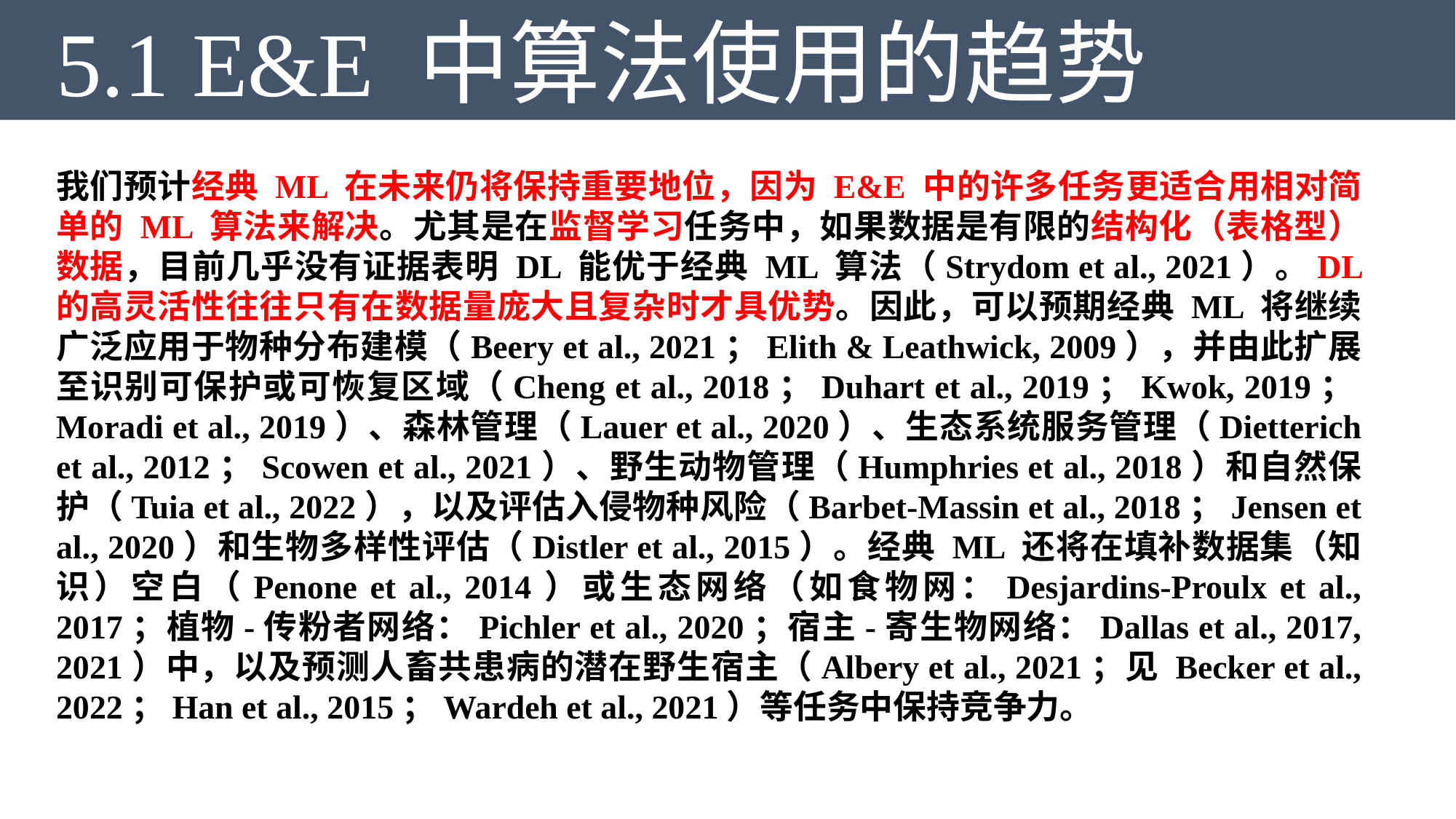

5.1 E&E 中算法使用的趋势
我们预计经典 ML 在未来仍将保持重要地位，因为 E&E 中的许多任务更适合用相对简单的 ML 算法来解决。尤其是在监督学习任务中，如果数据是有限的结构化（表格型）数据，目前几乎没有证据表明 DL 能优于经典 ML 算法（Strydom et al., 2021）。DL 的高灵活性往往只有在数据量庞大且复杂时才具优势。因此，可以预期经典 ML 将继续广泛应用于物种分布建模（Beery et al., 2021；Elith & Leathwick, 2009），并由此扩展至识别可保护或可恢复区域（Cheng et al., 2018；Duhart et al., 2019；Kwok, 2019；Moradi et al., 2019）、森林管理（Lauer et al., 2020）、生态系统服务管理（Dietterich et al., 2012；Scowen et al., 2021）、野生动物管理（Humphries et al., 2018）和自然保护（Tuia et al., 2022），以及评估入侵物种风险（Barbet-Massin et al., 2018；Jensen et al., 2020）和生物多样性评估（Distler et al., 2015）。经典 ML 还将在填补数据集（知识）空白（Penone et al., 2014）或生态网络（如食物网：Desjardins-Proulx et al., 2017；植物-传粉者网络：Pichler et al., 2020；宿主-寄生物网络：Dallas et al., 2017, 2021）中，以及预测人畜共患病的潜在野生宿主（Albery et al., 2021；见 Becker et al., 2022；Han et al., 2015；Wardeh et al., 2021）等任务中保持竞争力。